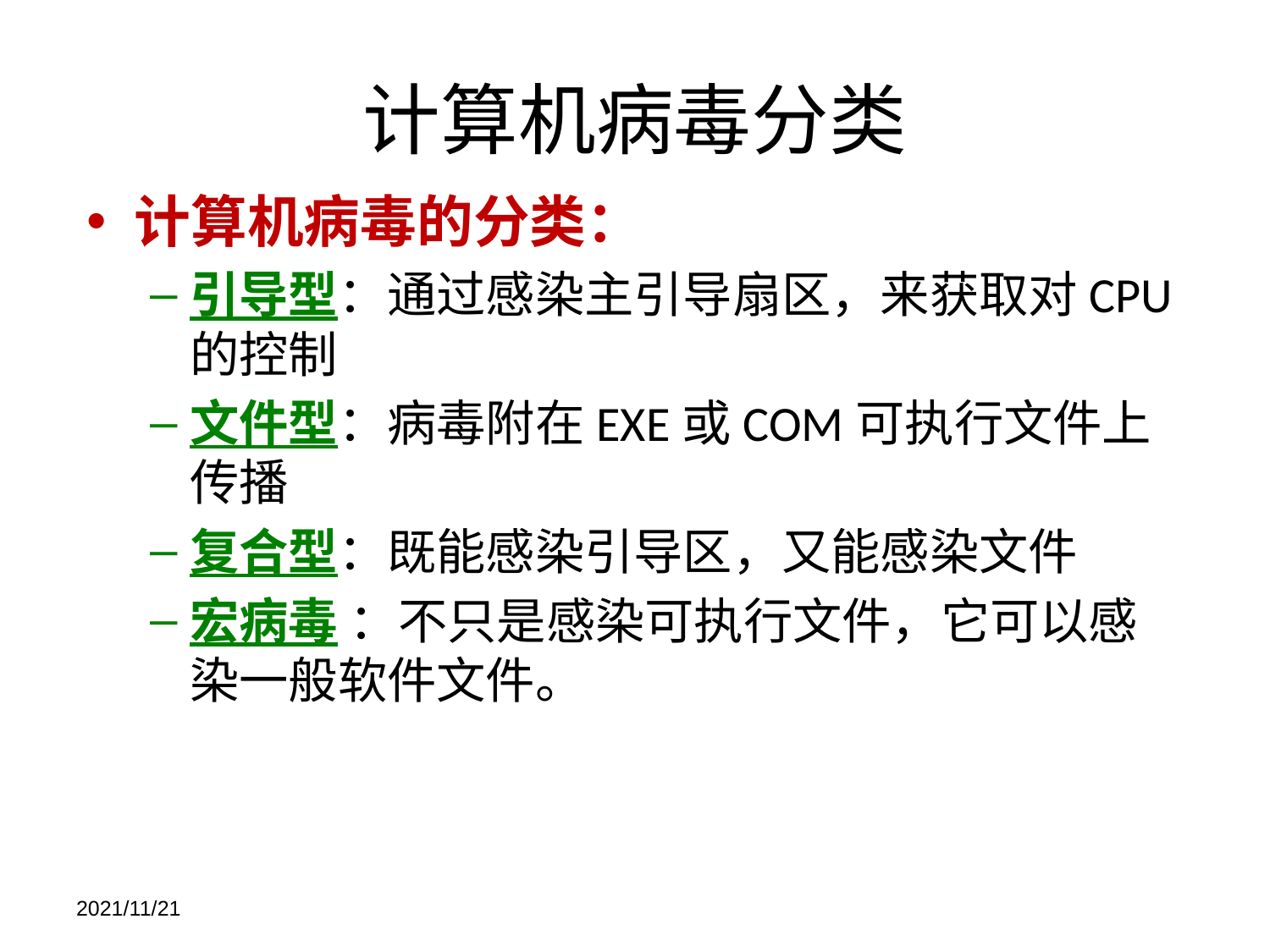

计算机病毒分类
计算机病毒的分类：
引导型：通过感染主引导扇区，来获取对CPU的控制
文件型：病毒附在EXE或COM可执行文件上传播
复合型：既能感染引导区，又能感染文件
宏病毒 ：不只是感染可执行文件，它可以感染一般软件文件。
2021/11/21